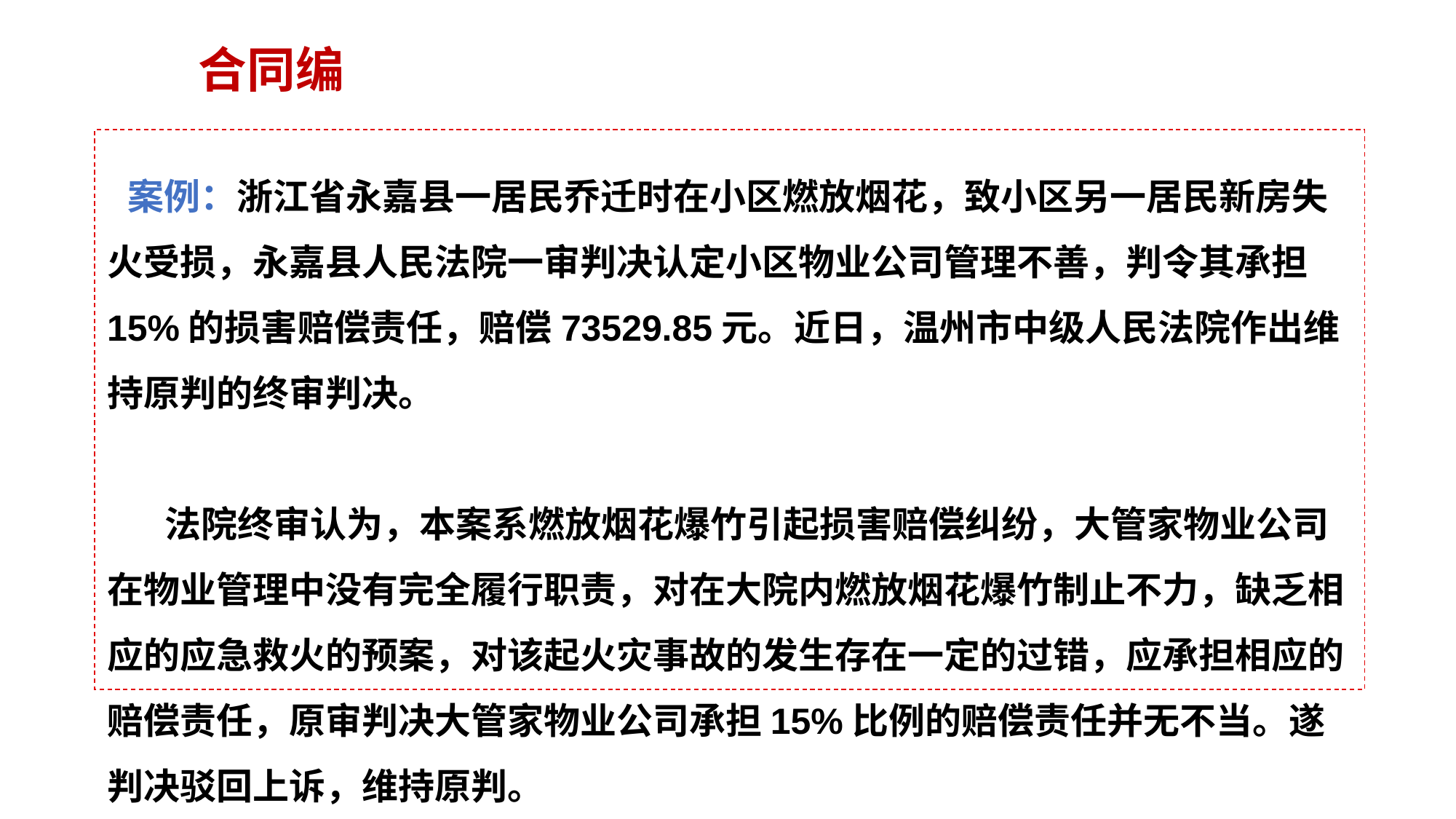

合同编

  案例：浙江省永嘉县一居民乔迁时在小区燃放烟花，致小区另一居民新房失火受损，永嘉县人民法院一审判决认定小区物业公司管理不善，判令其承担15%的损害赔偿责任，赔偿73529.85元。近日，温州市中级人民法院作出维持原判的终审判决。

      法院终审认为，本案系燃放烟花爆竹引起损害赔偿纠纷，大管家物业公司在物业管理中没有完全履行职责，对在大院内燃放烟花爆竹制止不力，缺乏相应的应急救火的预案，对该起火灾事故的发生存在一定的过错，应承担相应的赔偿责任，原审判决大管家物业公司承担15%比例的赔偿责任并无不当。遂判决驳回上诉，维持原判。